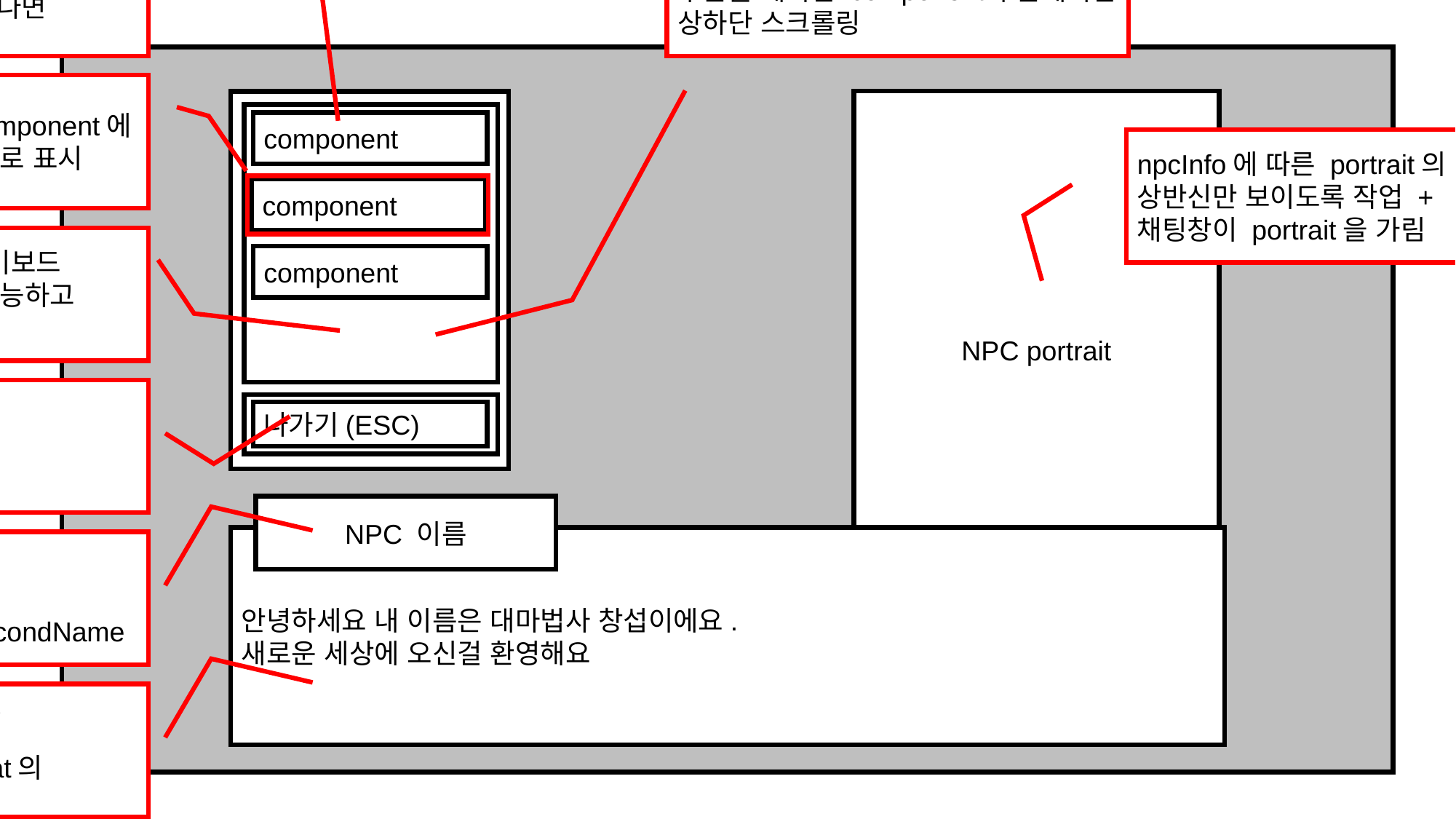

Component가 많을 경우 나가기 버튼 부분을 제외한 component부분에서만 상하단 스크롤링
맑은고딕 10pt / 좌측 정렬
Rgba(0, 0, 0, 100)
해당 이미지의 범위를 벗어나면
줄내림 처리

현재 선택된 component에
별도 이미지로 표시

NPC portrait

component
npcInfo에 따른 portrait의 이미지
상반신만 보이도록 작업 +
채팅창이 portrait을 가림

component
내부의 component들은 키보드
위, 아래로 이동 조작이 가능하고
엔터키를 통해 실행 가능
component
맑은고딕 10pt / 중앙정렬
Rgba(0, 0, 0, 100)
Uistring으로 사용

나가기(ESC)
NPC 이름
안녕하세요 내 이름은 대마법사 창섭이에요.
새로운 세상에 오신걸 환영해요
맑은고딕 10pt / 중앙정렬
Rgba(0, 0, 0, 100)
npcInfo의 firstName, secondName
맑은고딕 10pt / 좌측 정렬
Rgba(0, 0, 0, 100)
npcInfo에 따른 basicChat의
Npcscript 값 사용